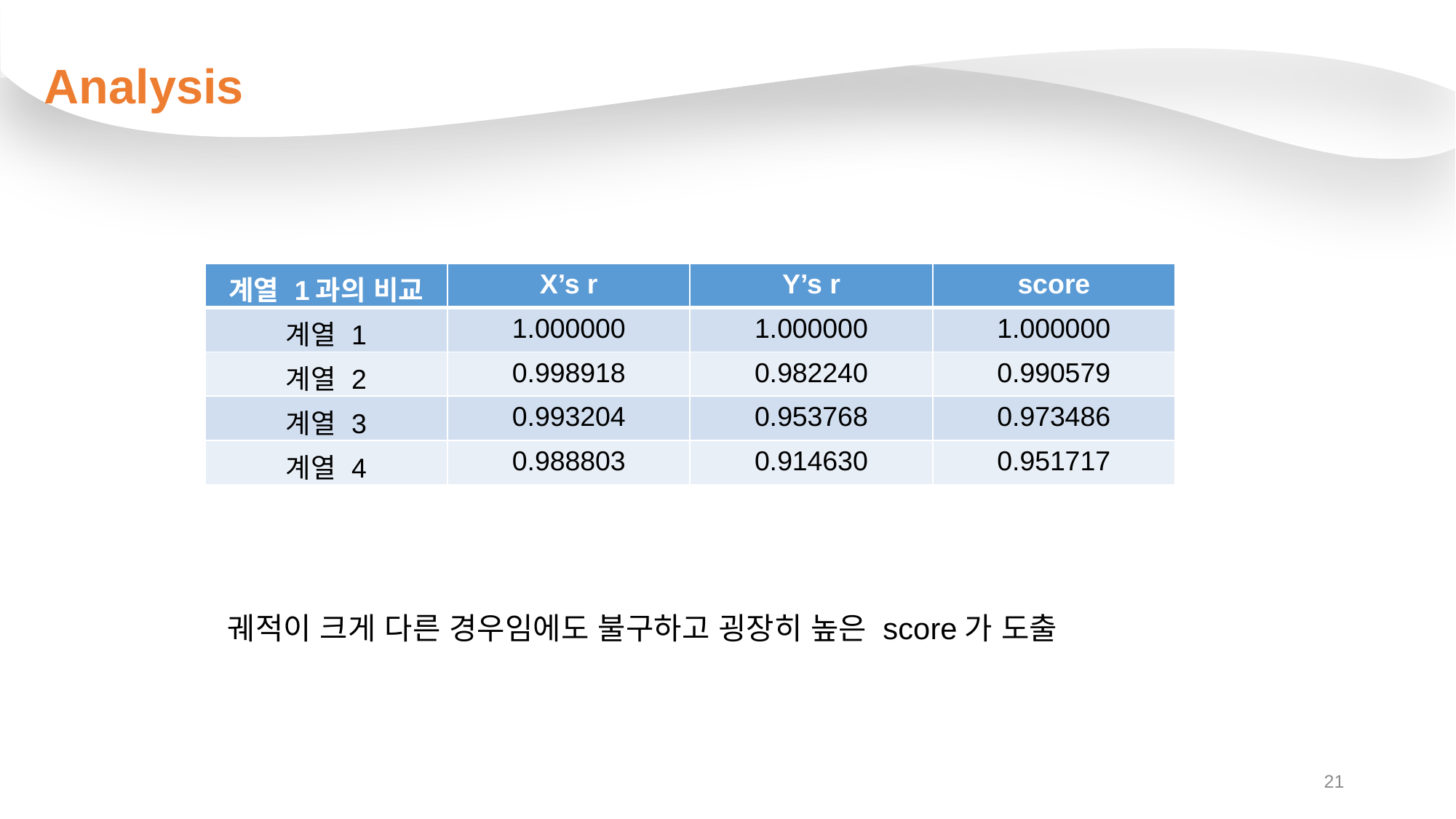

Analysis

| 계열 1과의 비교 | X’s r | Y’s r | score |
| --- | --- | --- | --- |
| 계열 1 | 1.000000 | 1.000000 | 1.000000 |
| 계열 2 | 0.998918 | 0.982240 | 0.990579 |
| 계열 3 | 0.993204 | 0.953768 | 0.973486 |
| 계열 4 | 0.988803 | 0.914630 | 0.951717 |
궤적이 크게 다른 경우임에도 불구하고 굉장히 높은 score가 도출
21